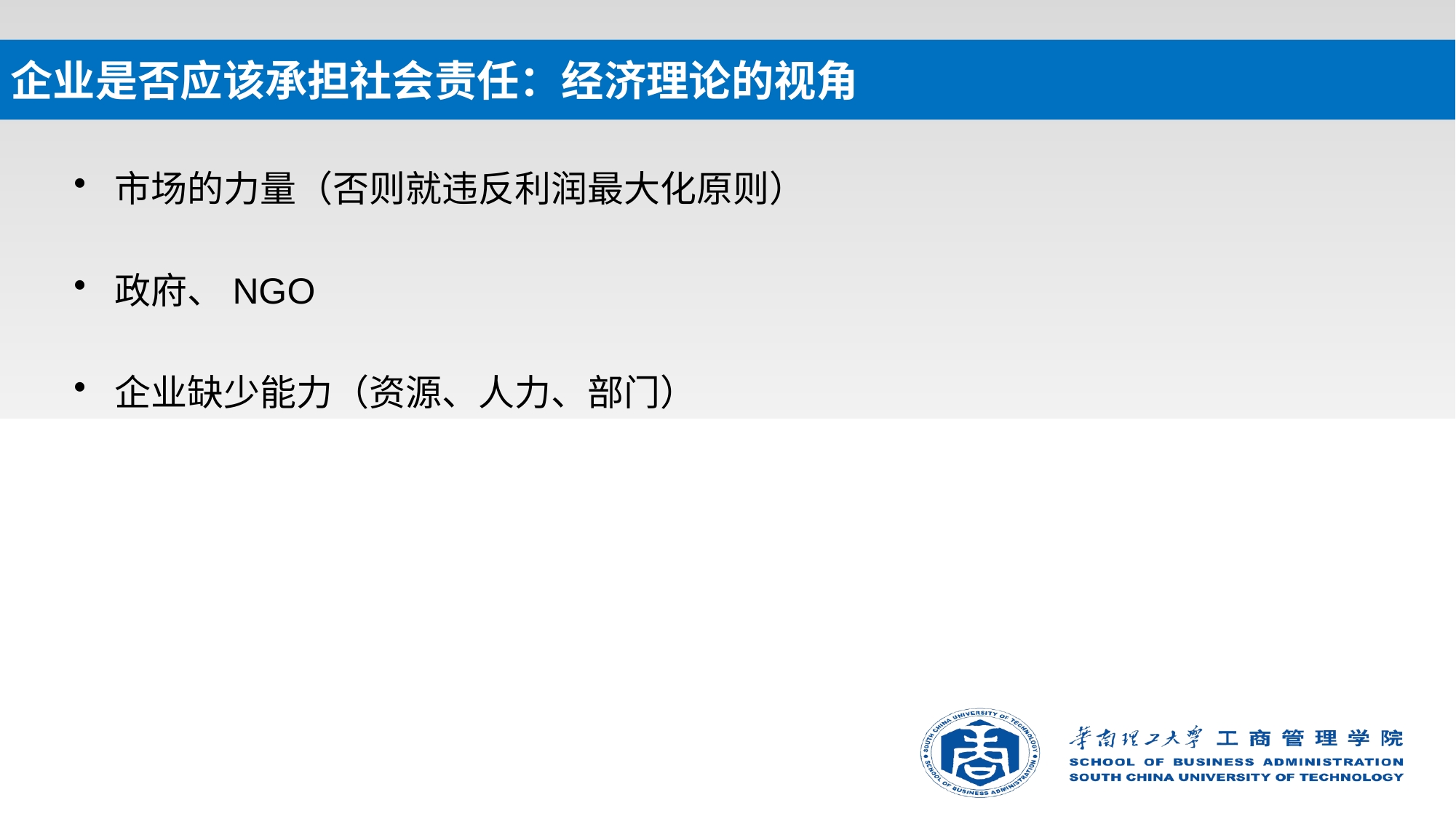

# 企业是否应该承担社会责任：经济理论的视角
市场的力量（否则就违反利润最大化原则）

政府、NGO

企业缺少能力（资源、人力、部门）